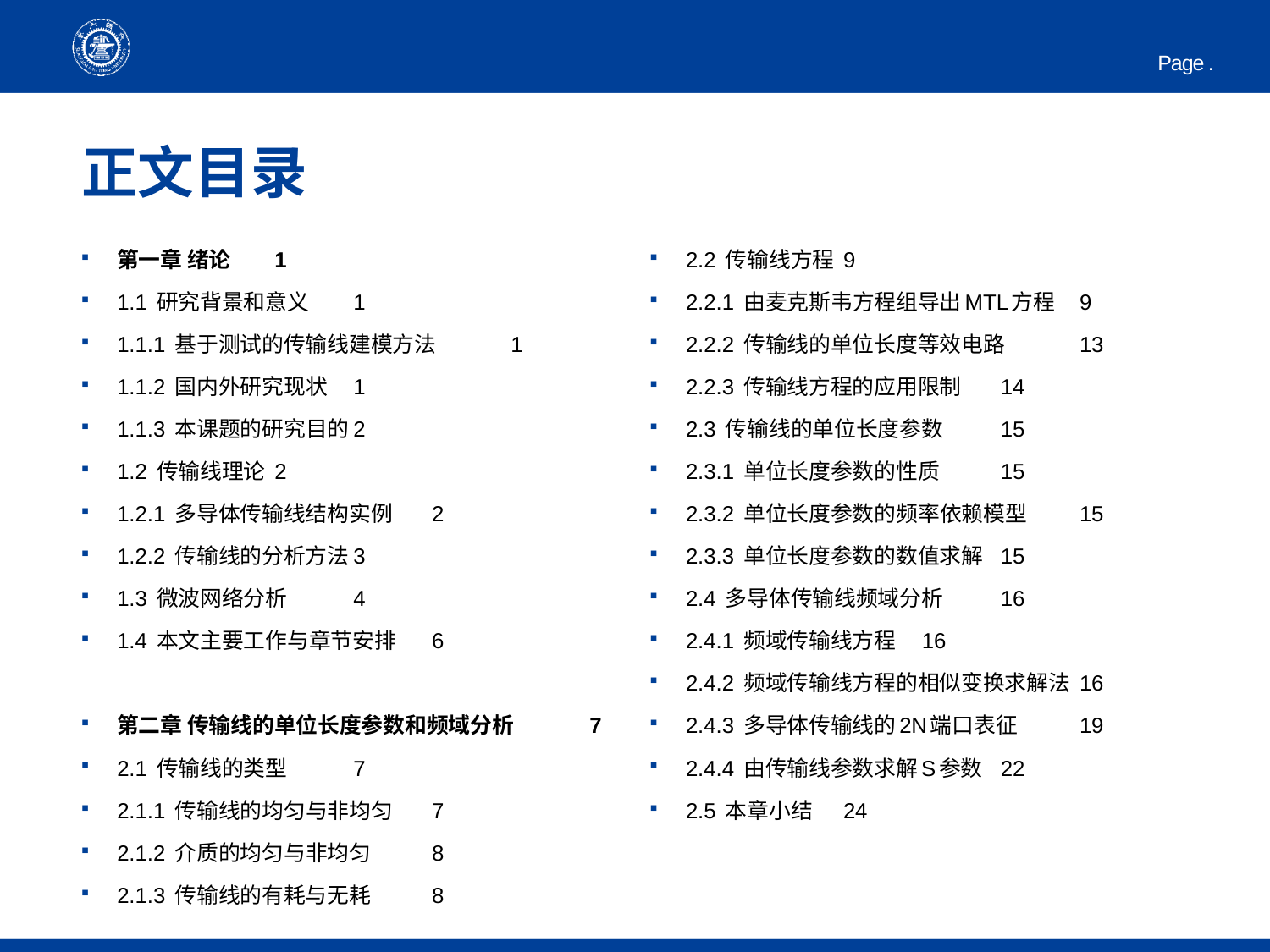

37
# 正文目录
第一章 绪论	1
1.1 研究背景和意义	1
1.1.1 基于测试的传输线建模方法	1
1.1.2 国内外研究现状	1
1.1.3 本课题的研究目的	2
1.2 传输线理论	2
1.2.1 多导体传输线结构实例	2
1.2.2 传输线的分析方法	3
1.3 微波网络分析	4
1.4 本文主要工作与章节安排	6

第二章 传输线的单位长度参数和频域分析	7
2.1 传输线的类型	7
2.1.1 传输线的均匀与非均匀	7
2.1.2 介质的均匀与非均匀	8
2.1.3 传输线的有耗与无耗	8
2.2 传输线方程	9
2.2.1 由麦克斯韦方程组导出MTL方程	9
2.2.2 传输线的单位长度等效电路	13
2.2.3 传输线方程的应用限制	14
2.3 传输线的单位长度参数	15
2.3.1 单位长度参数的性质	15
2.3.2 单位长度参数的频率依赖模型	15
2.3.3 单位长度参数的数值求解	15
2.4 多导体传输线频域分析	16
2.4.1 频域传输线方程	16
2.4.2 频域传输线方程的相似变换求解法	16
2.4.3 多导体传输线的2N端口表征	19
2.4.4 由传输线参数求解S参数	22
2.5 本章小结	24